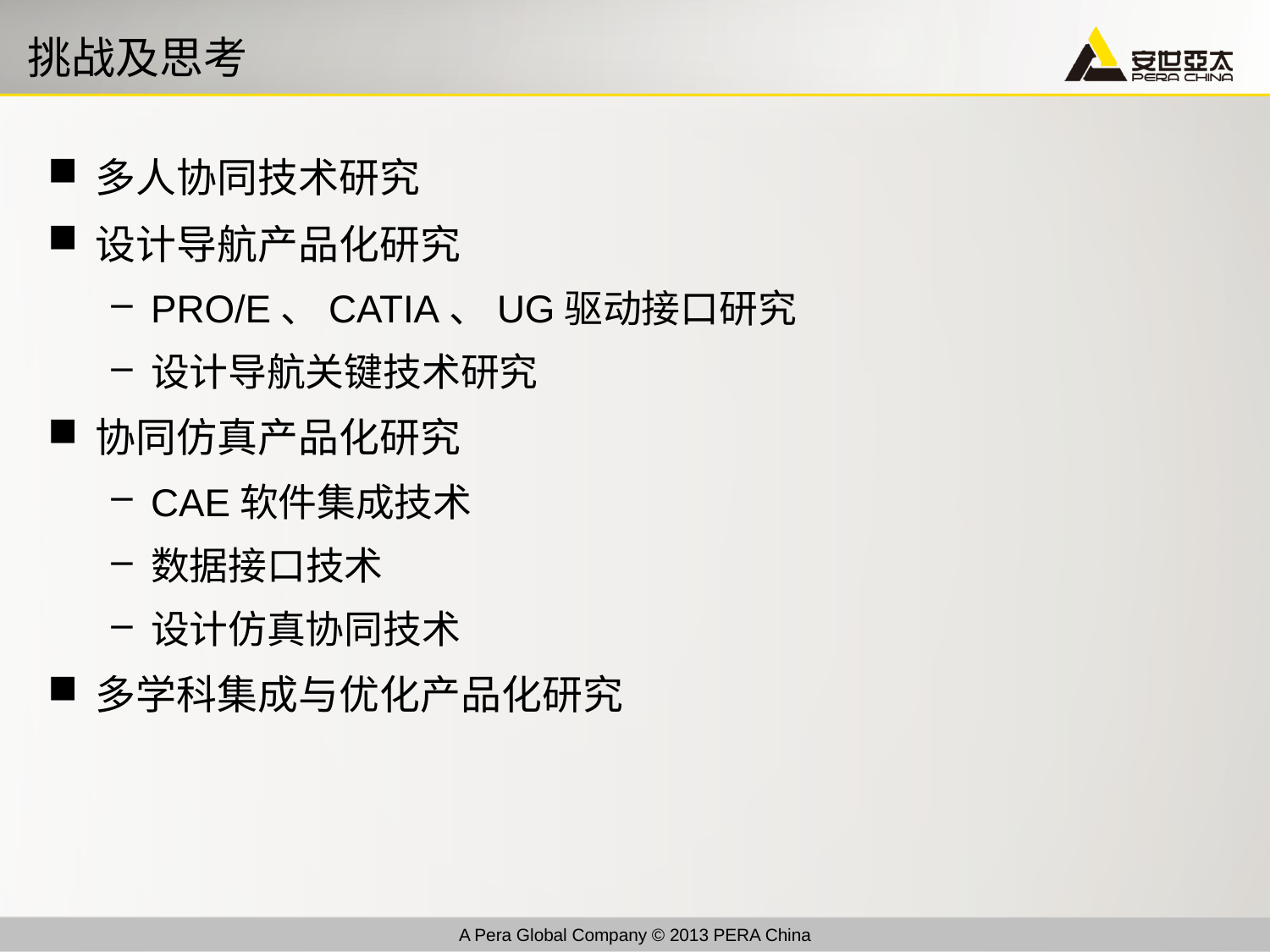

# 挑战及思考
多人协同技术研究
设计导航产品化研究
PRO/E、CATIA、UG驱动接口研究
设计导航关键技术研究
协同仿真产品化研究
CAE软件集成技术
数据接口技术
设计仿真协同技术
多学科集成与优化产品化研究